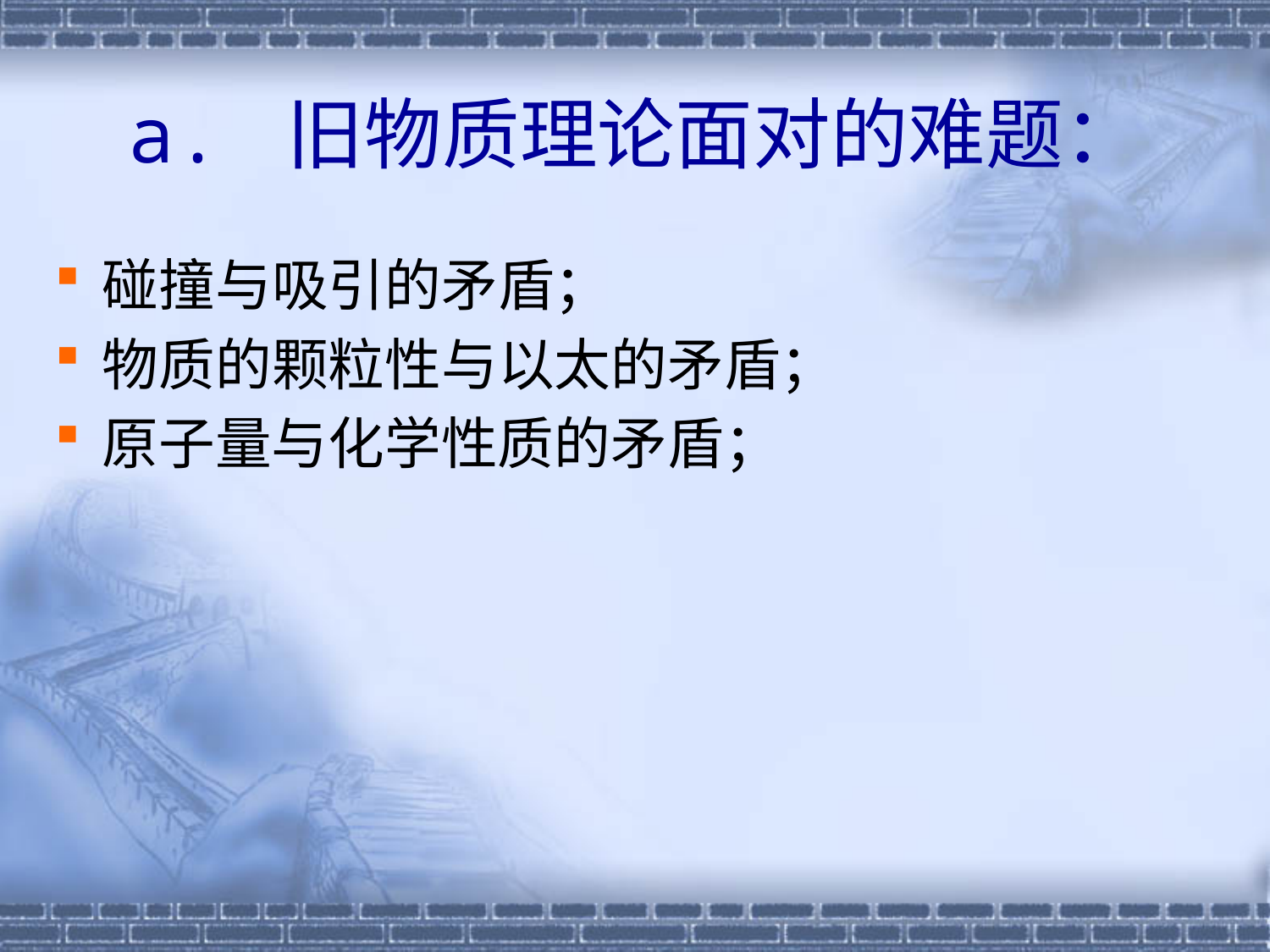

# a. 旧物质理论面对的难题：
碰撞与吸引的矛盾；
物质的颗粒性与以太的矛盾；
原子量与化学性质的矛盾；